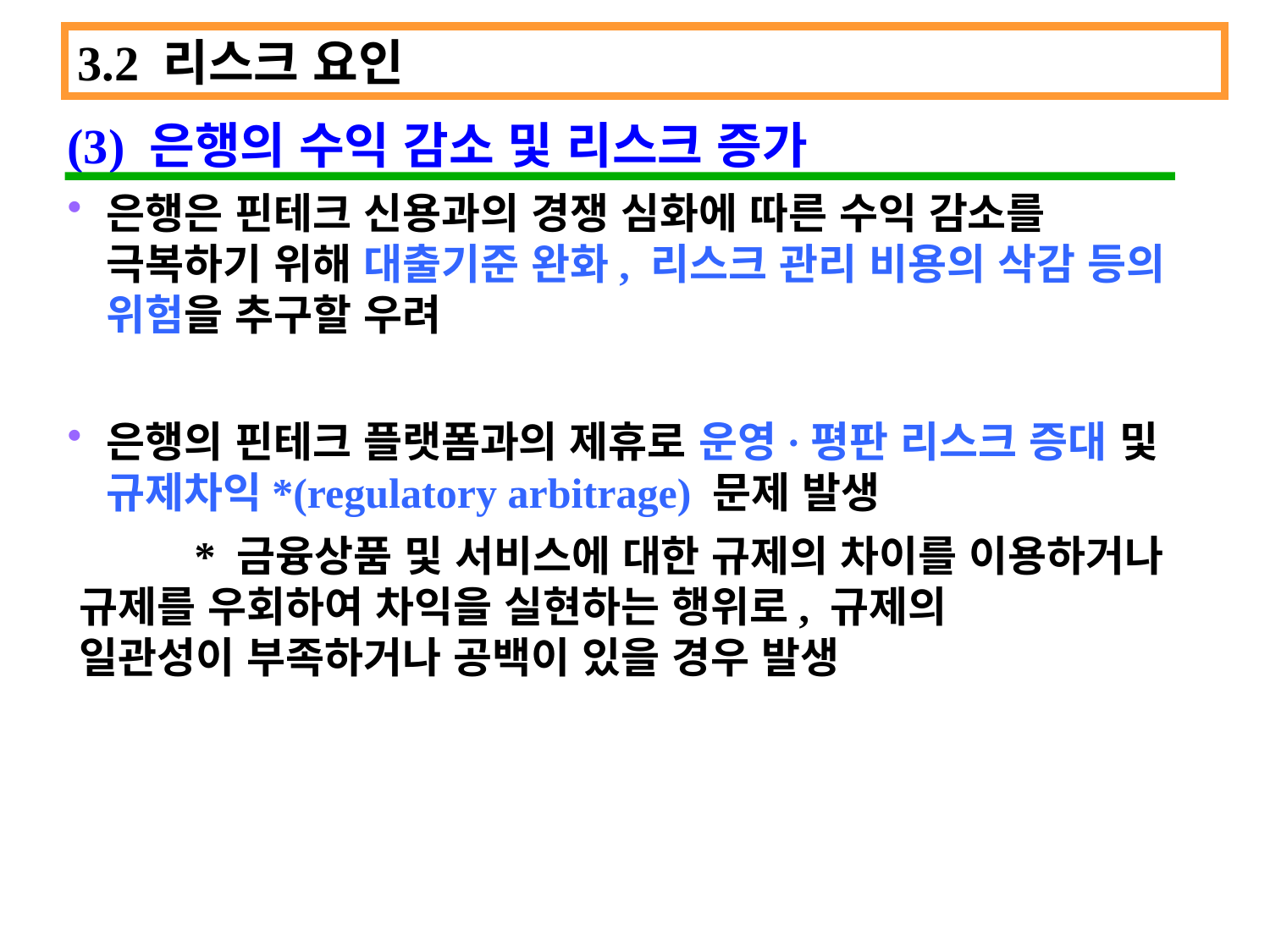

3.2 리스크 요인
(3) 은행의 수익 감소 및 리스크 증가
은행은 핀테크 신용과의 경쟁 심화에 따른 수익 감소를 극복하기 위해 대출기준 완화, 리스크 관리 비용의 삭감 등의 위험을 추구할 우려

은행의 핀테크 플랫폼과의 제휴로 운영·평판 리스크 증대 및 규제차익*(regulatory arbitrage) 문제 발생
	* 금융상품 및 서비스에 대한 규제의 차이를 이용하거나 	  규제를 우회하여 차익을 실현하는 행위로, 규제의 	 	  일관성이 부족하거나 공백이 있을 경우 발생